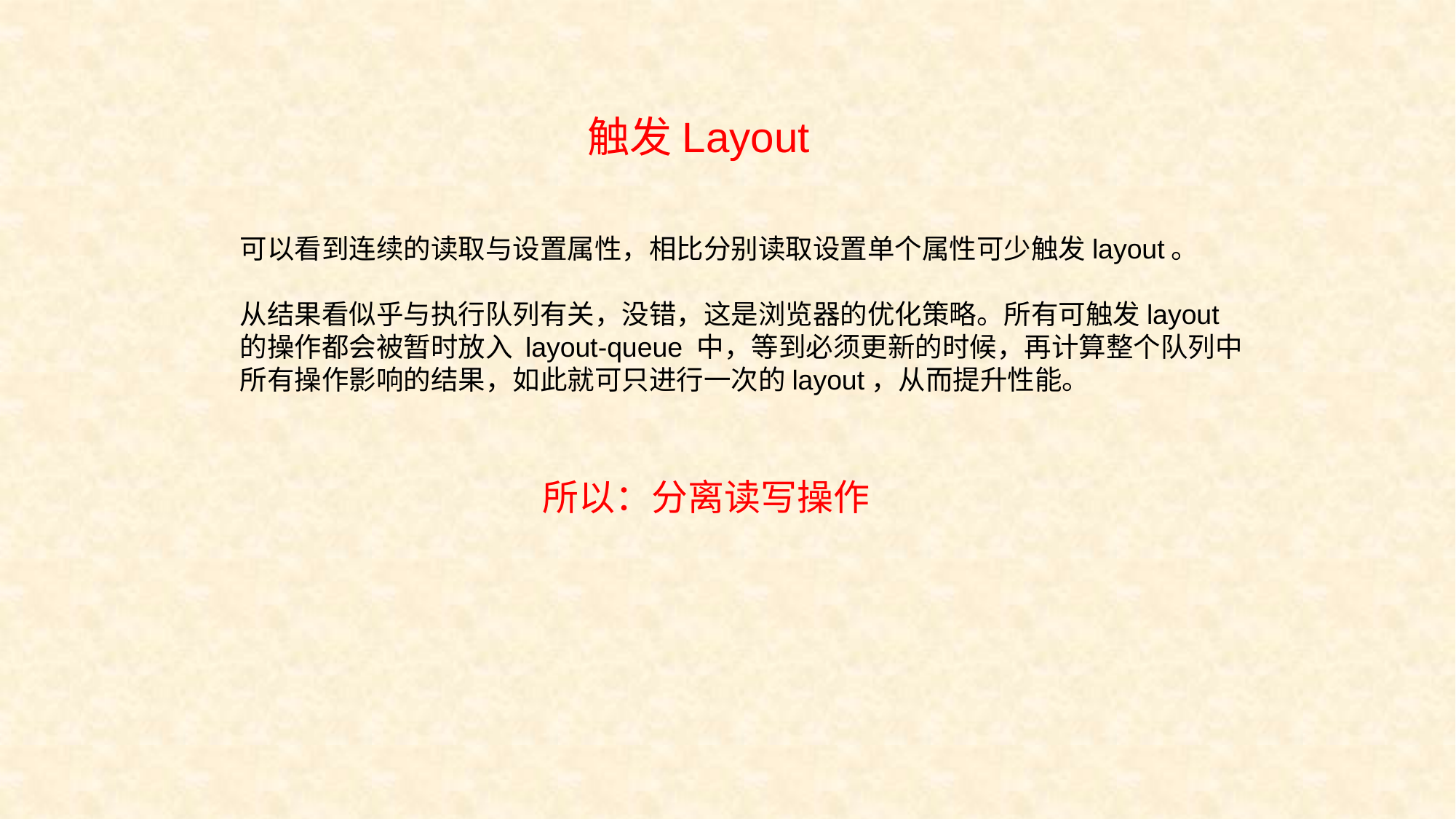

触发Layout

可以看到连续的读取与设置属性，相比分别读取设置单个属性可少触发layout。

从结果看似乎与执行队列有关，没错，这是浏览器的优化策略。所有可触发layout的操作都会被暂时放入 layout-queue 中，等到必须更新的时候，再计算整个队列中所有操作影响的结果，如此就可只进行一次的layout，从而提升性能。
所以：分离读写操作